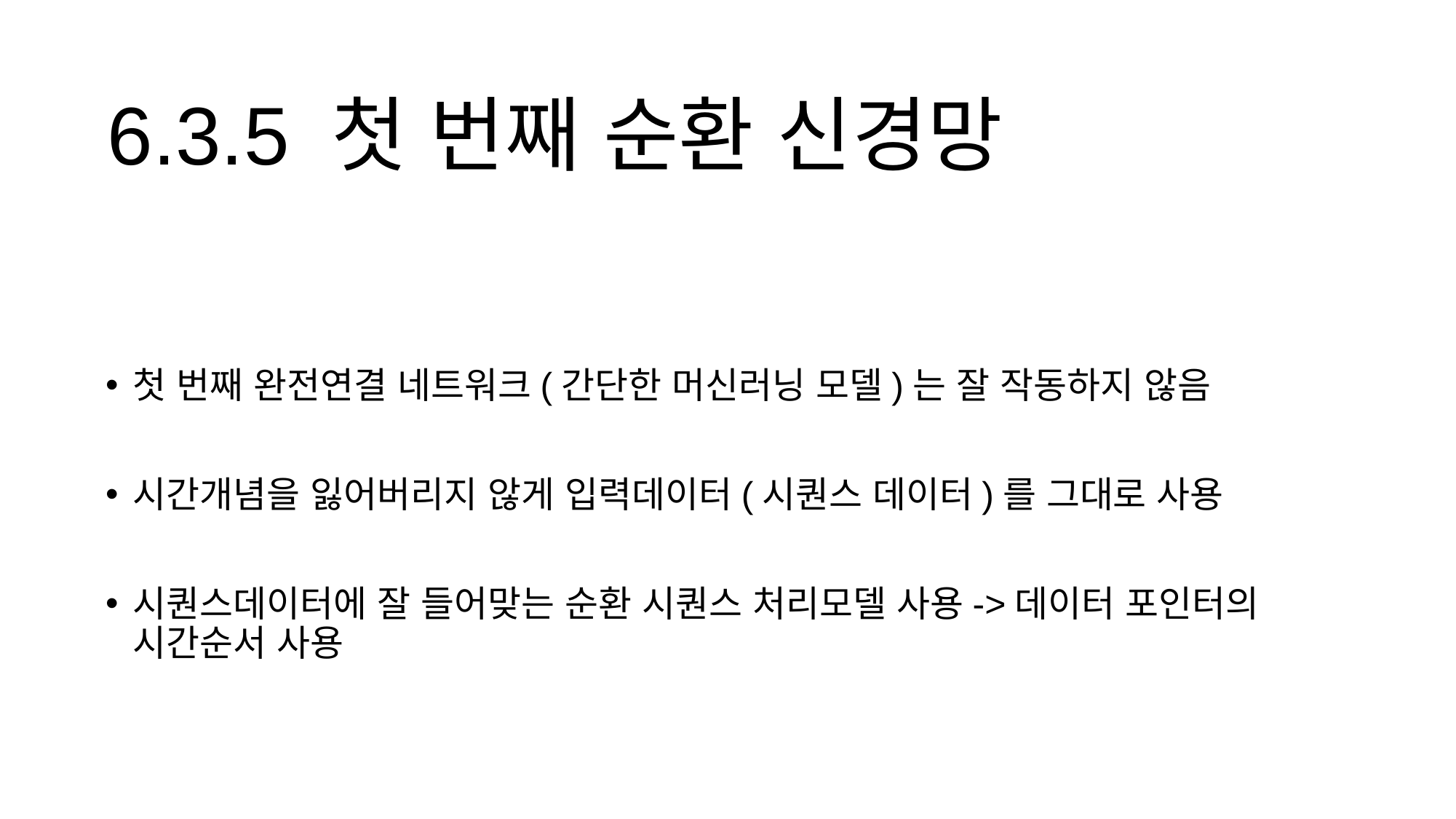

# 6.3.5 첫 번째 순환 신경망
첫 번째 완전연결 네트워크(간단한 머신러닝 모델)는 잘 작동하지 않음

시간개념을 잃어버리지 않게 입력데이터(시퀀스 데이터)를 그대로 사용

시퀀스데이터에 잘 들어맞는 순환 시퀀스 처리모델 사용->데이터 포인터의 시간순서 사용